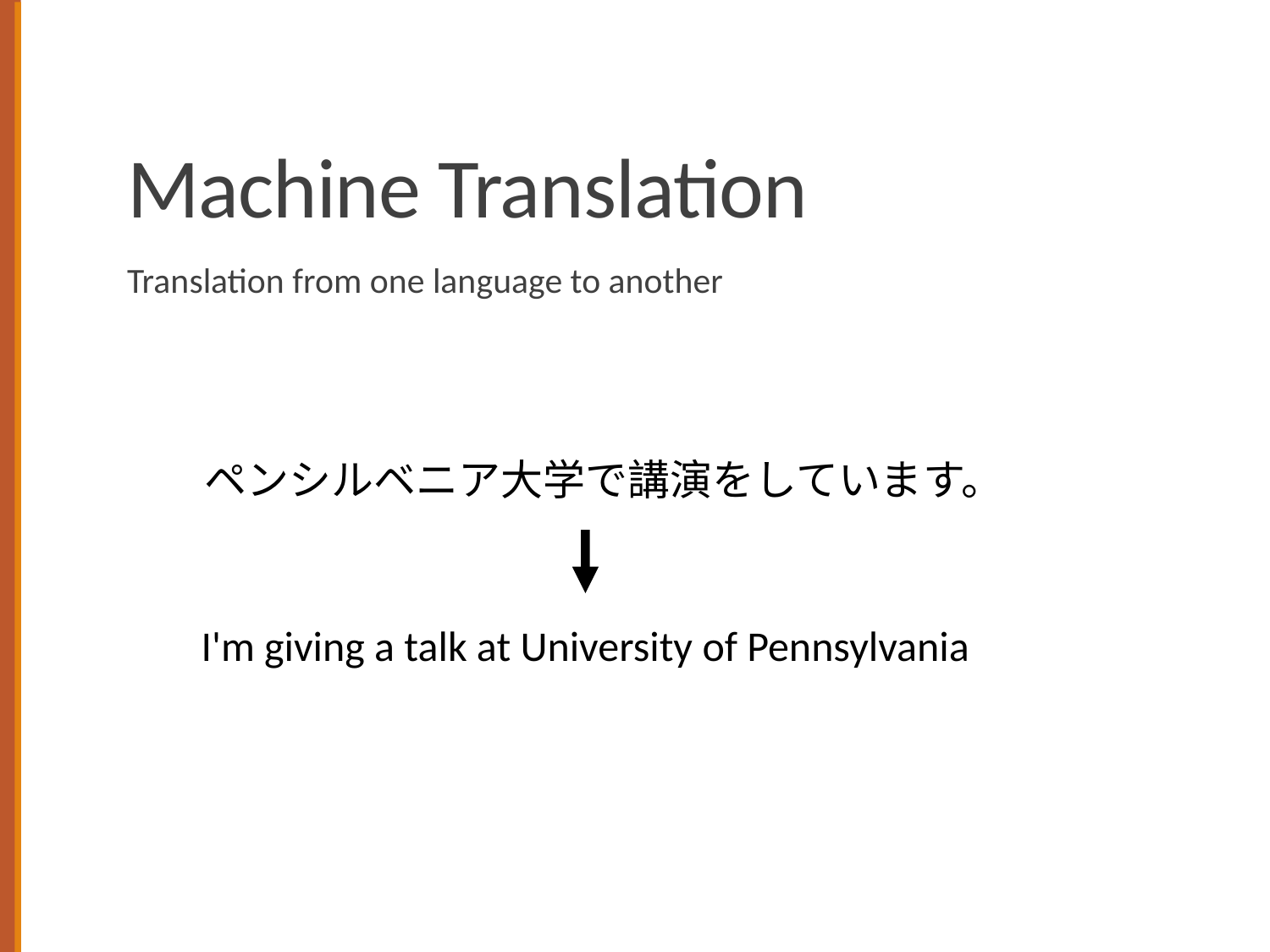

# Machine Translation
Translation from one language to another
ペンシルベニア大学で講演をしています。

I'm giving a talk at University of Pennsylvania